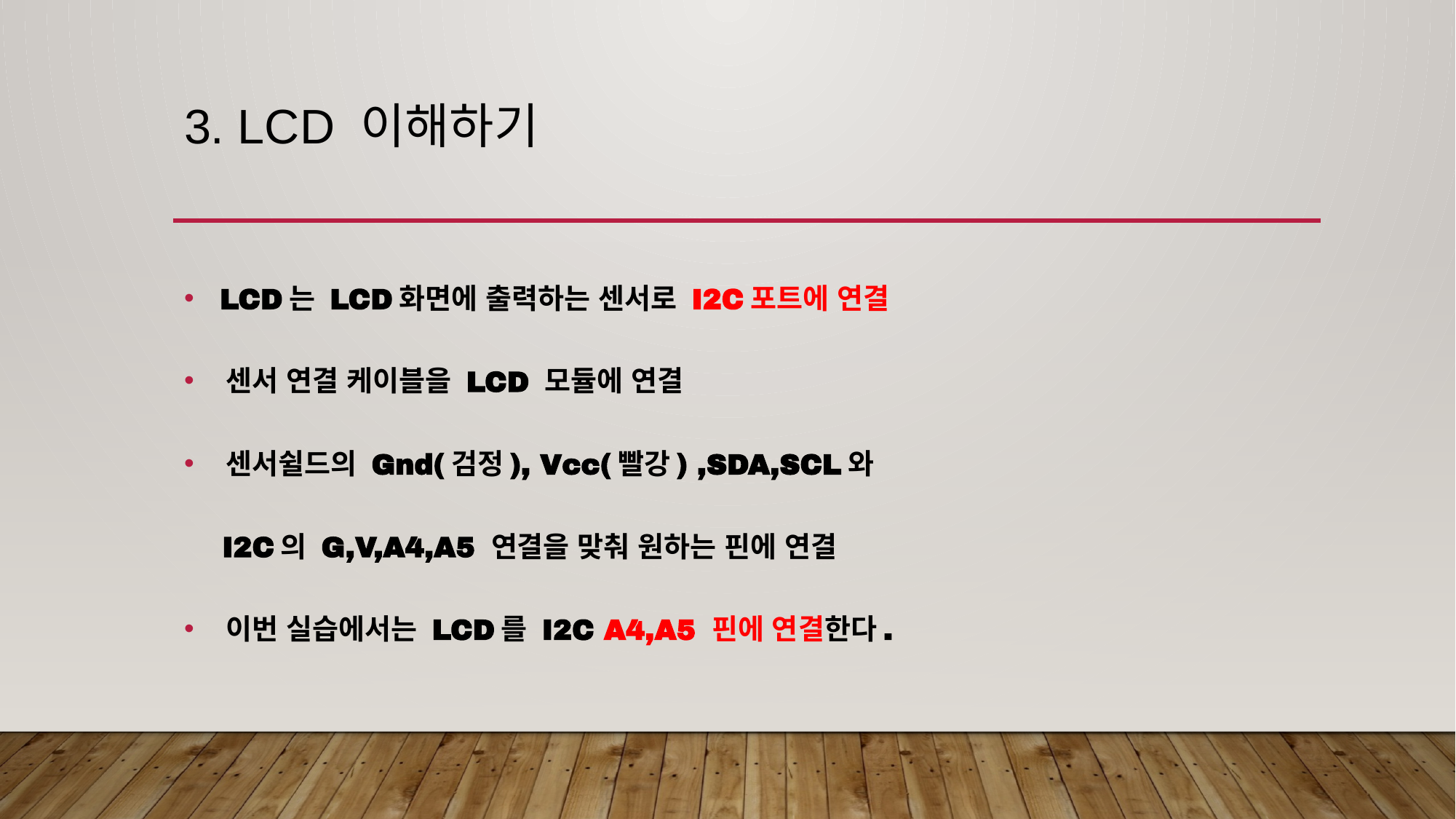

# 3. LCD 이해하기
 LCD는 LCD화면에 출력하는 센서로 I2C포트에 연결
 센서 연결 케이블을 LCD 모듈에 연결
 센서쉴드의 Gnd(검정), Vcc(빨강) ,SDA,SCL와
    I2C의 G,V,A4,A5 연결을 맞춰 원하는 핀에 연결
 이번 실습에서는 LCD를 I2C A4,A5 핀에 연결한다.